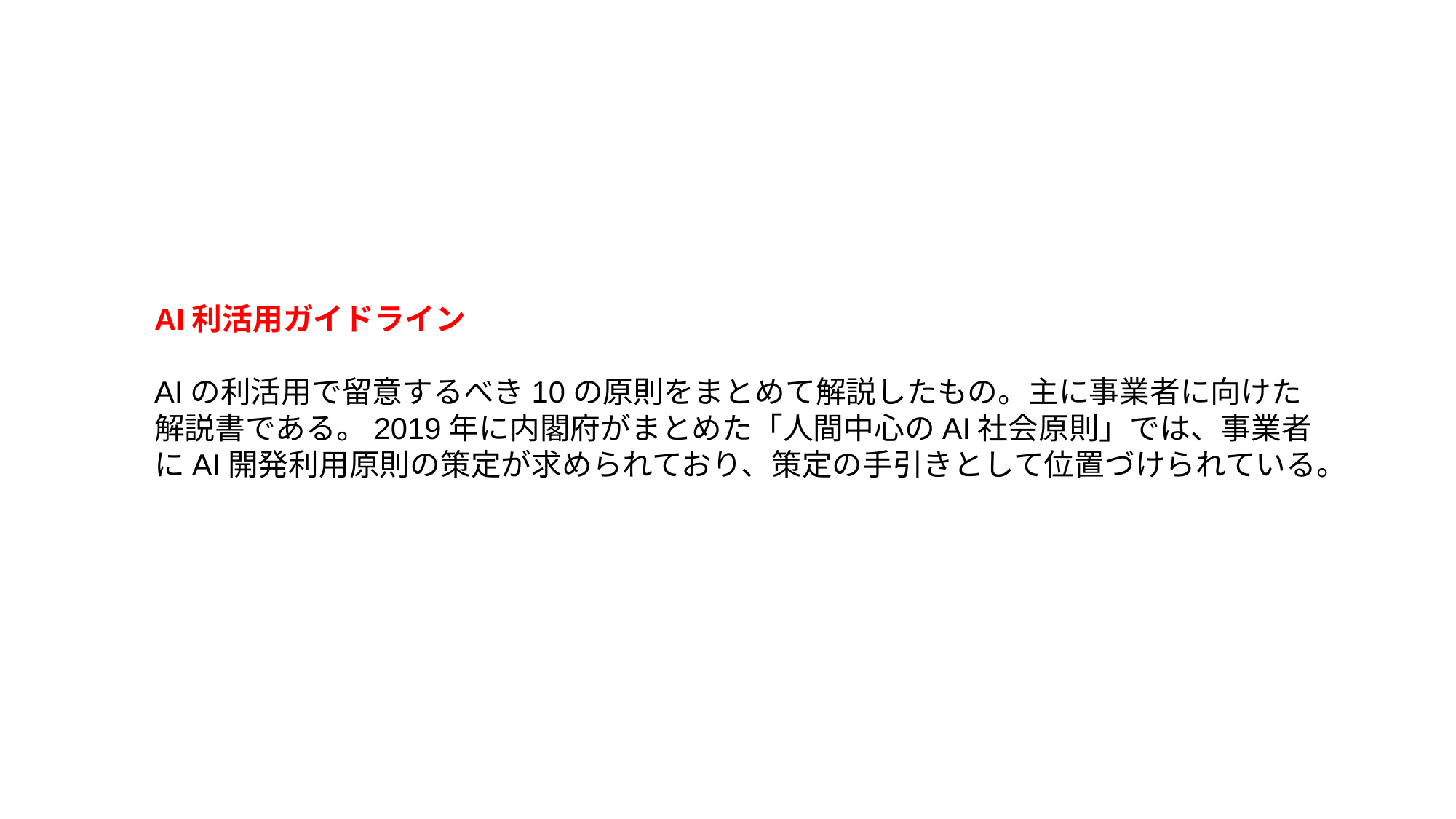

AI利活用ガイドライン

AIの利活用で留意するべき10の原則をまとめて解説したもの。主に事業者に向けた解説書である。2019年に内閣府がまとめた「人間中心のAI社会原則」では、事業者にAI開発利用原則の策定が求められており、策定の手引きとして位置づけられている。